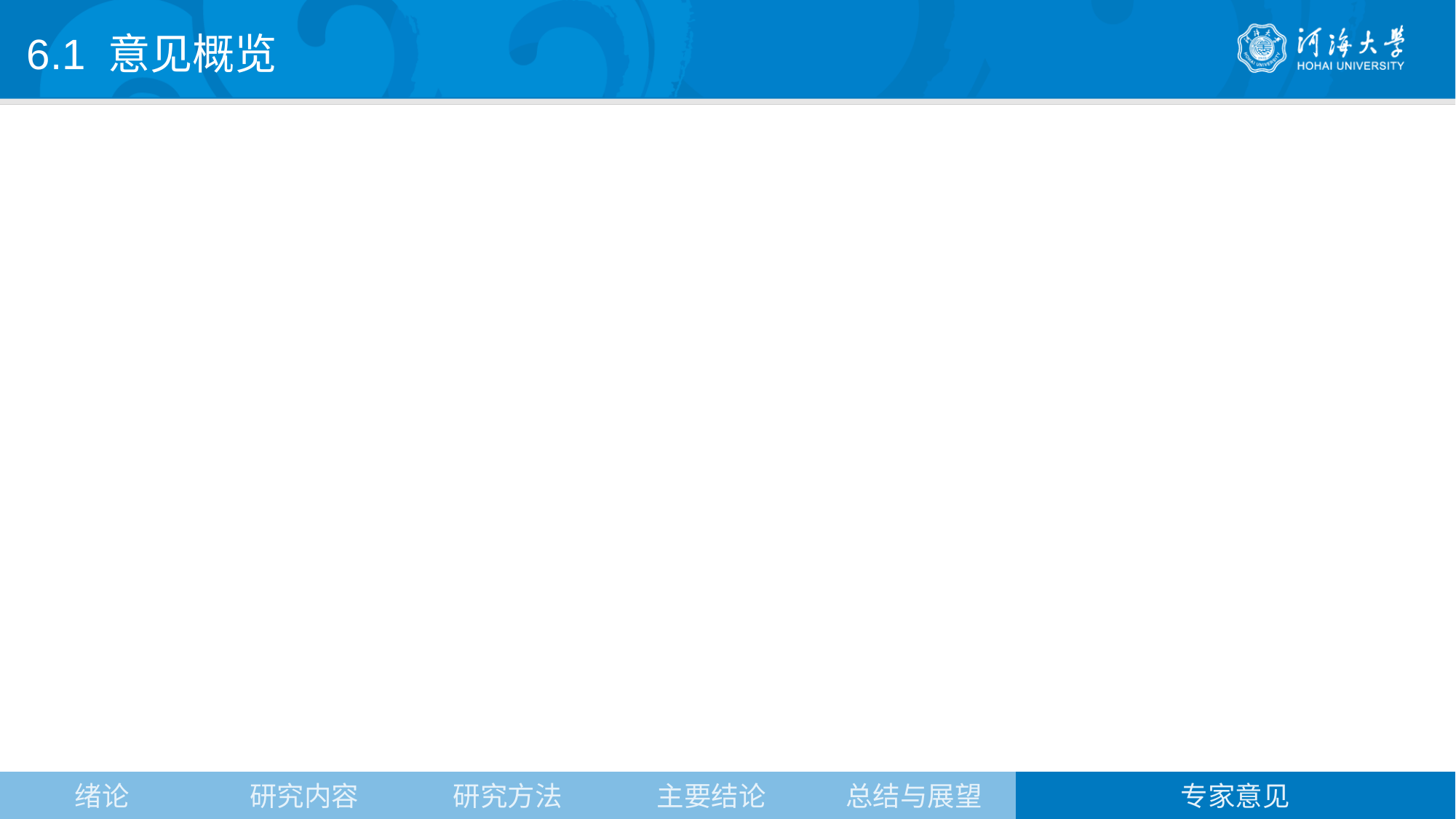

6.1 意见概览
绪论
研究内容
研究方法
主要结论
总结与展望
专家意见